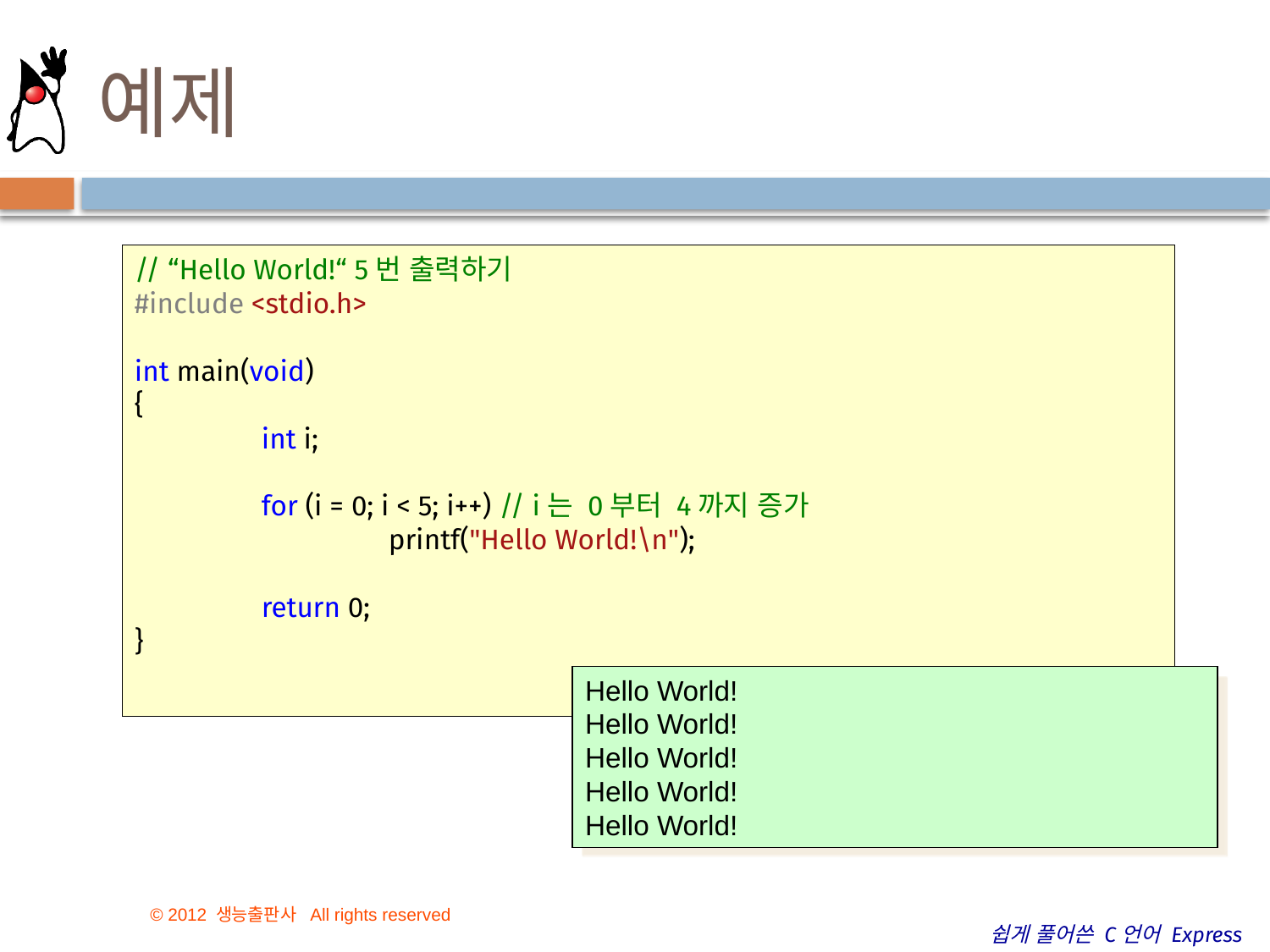

# 예제
// “Hello World!“ 5번 출력하기
#include <stdio.h>

int main(void)
{
	int i;

	for (i = 0; i < 5; i++) // i는 0부터 4까지 증가
		printf("Hello World!\n");

	return 0;
}
Hello World!
Hello World!
Hello World!
Hello World!
Hello World!